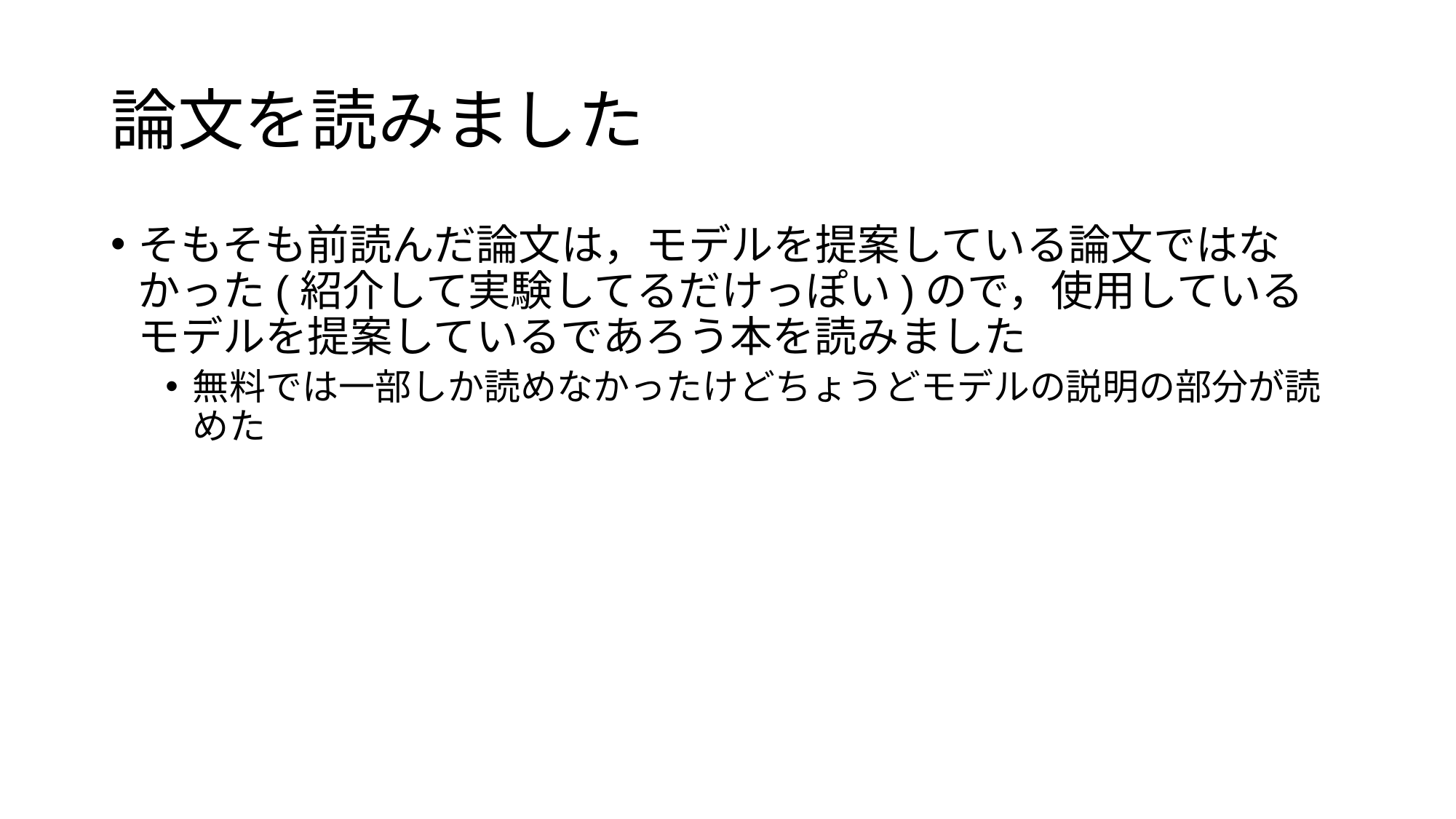

# 論文を読みました
そもそも前読んだ論文は，モデルを提案している論文ではなかった(紹介して実験してるだけっぽい)ので，使用しているモデルを提案しているであろう本を読みました
無料では一部しか読めなかったけどちょうどモデルの説明の部分が読めた